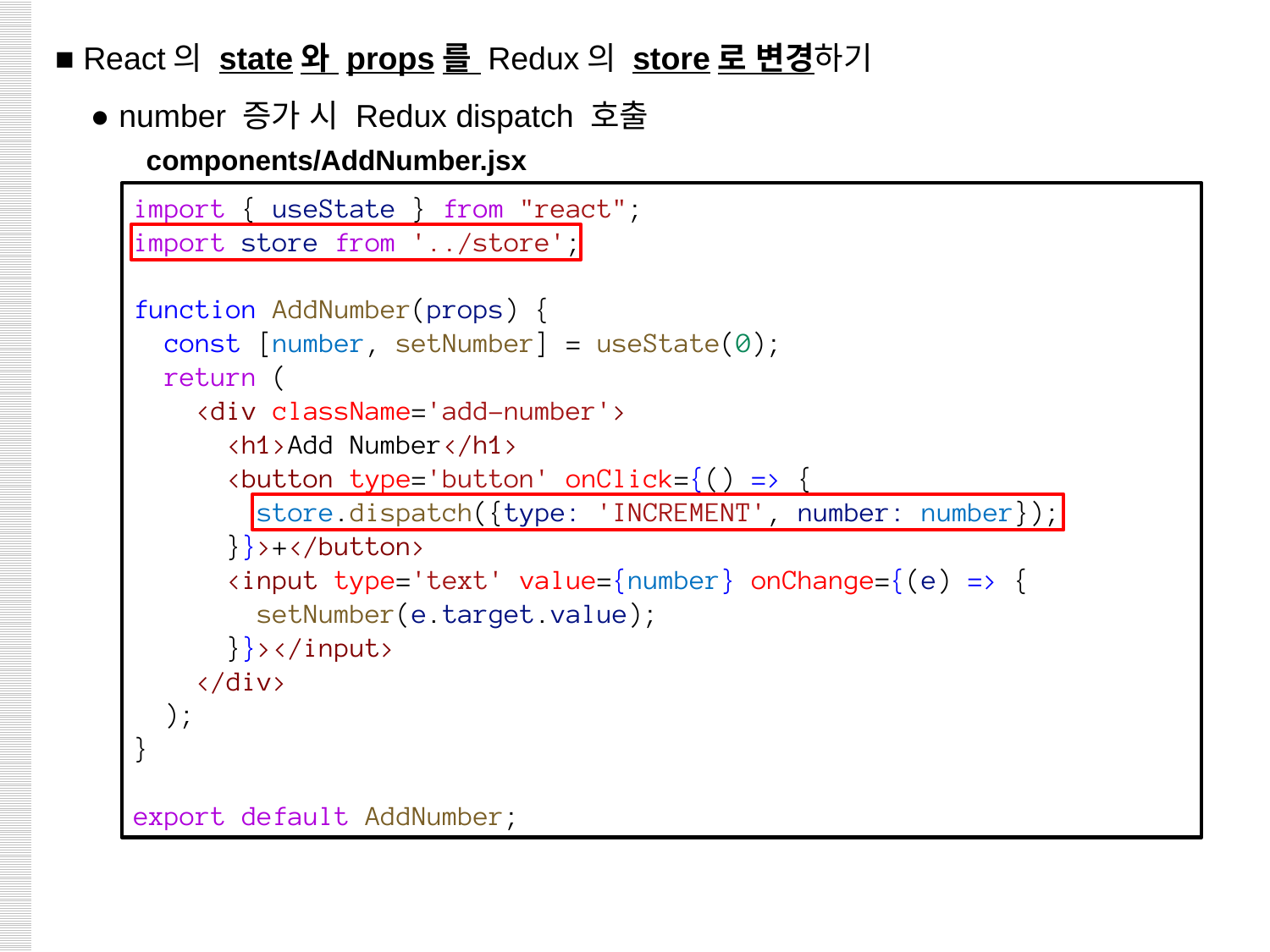

■ React의 state와 props를 Redux의 store로 변경하기
    ● number 증가 시 Redux dispatch 호출
components/AddNumber.jsx
import { useState } from "react";
import store from '../store';
function AddNumber(props) {
  const [number, setNumber] = useState(0);
  return (
    <div className='add-number'>
      <h1>Add Number</h1>
      <button type='button' onClick={() => {
        store.dispatch({type: 'INCREMENT', number: number});
      }}>+</button>
      <input type='text' value={number} onChange={(e) => {
        setNumber(e.target.value);
      }}></input>
    </div>
  );
}
export default AddNumber;